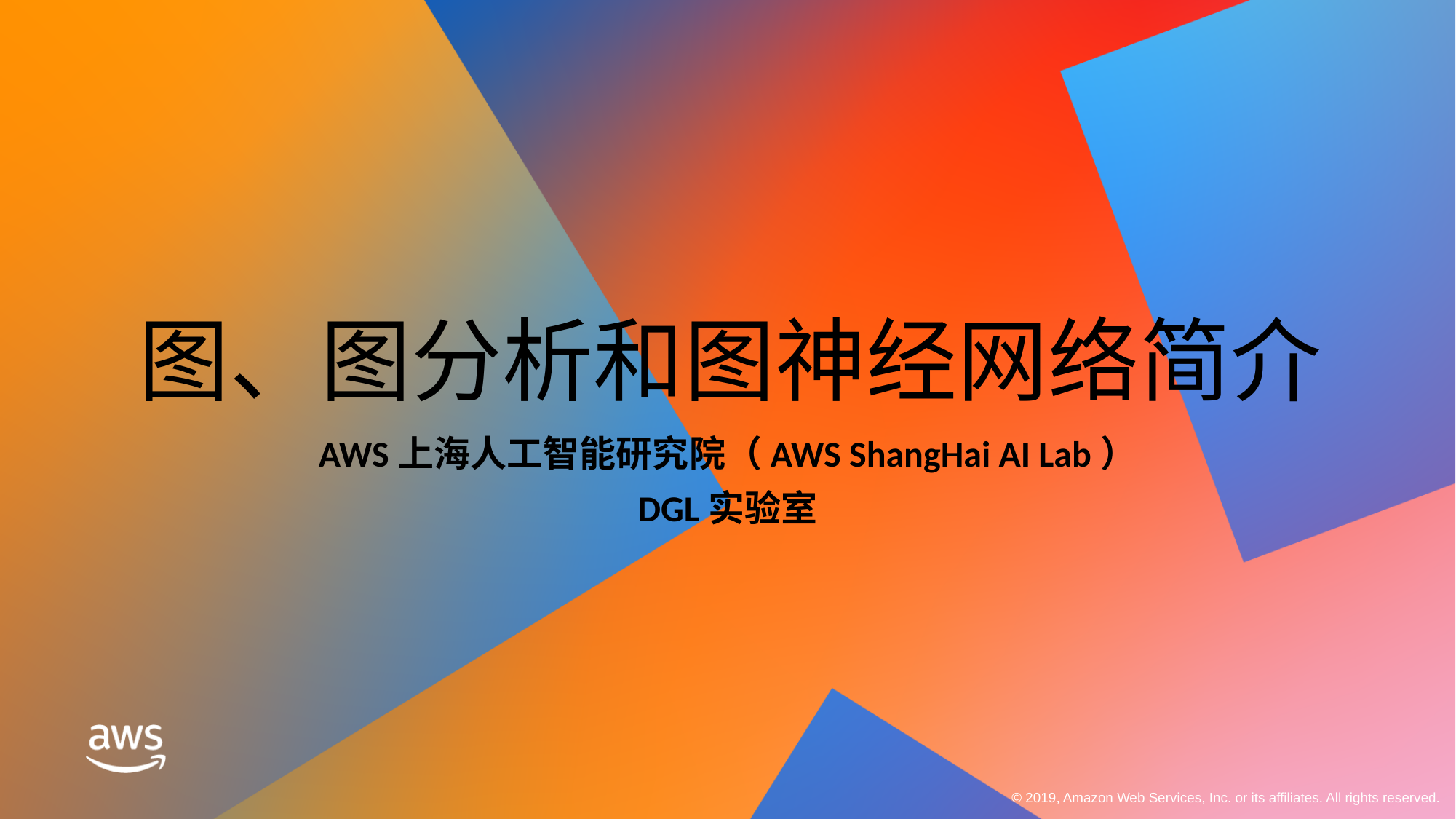

# 图、图分析和图神经网络简介
AWS上海人工智能研究院（AWS ShangHai AI Lab）
DGL实验室